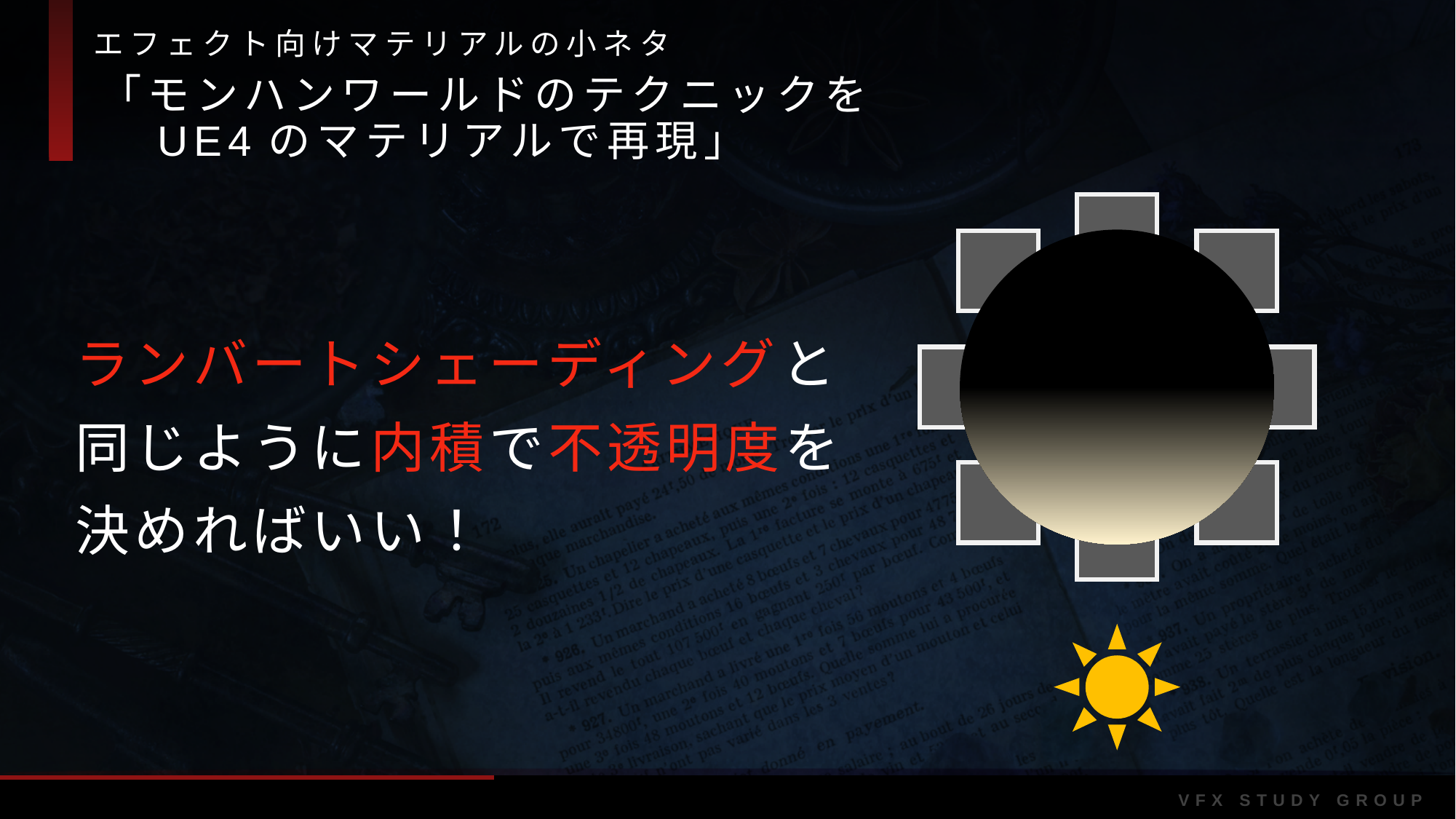

「モンハンワールドのテクニックを
　UE4のマテリアルで再現」

ランバートシェーディングと
同じように内積で不透明度を
決めればいい！